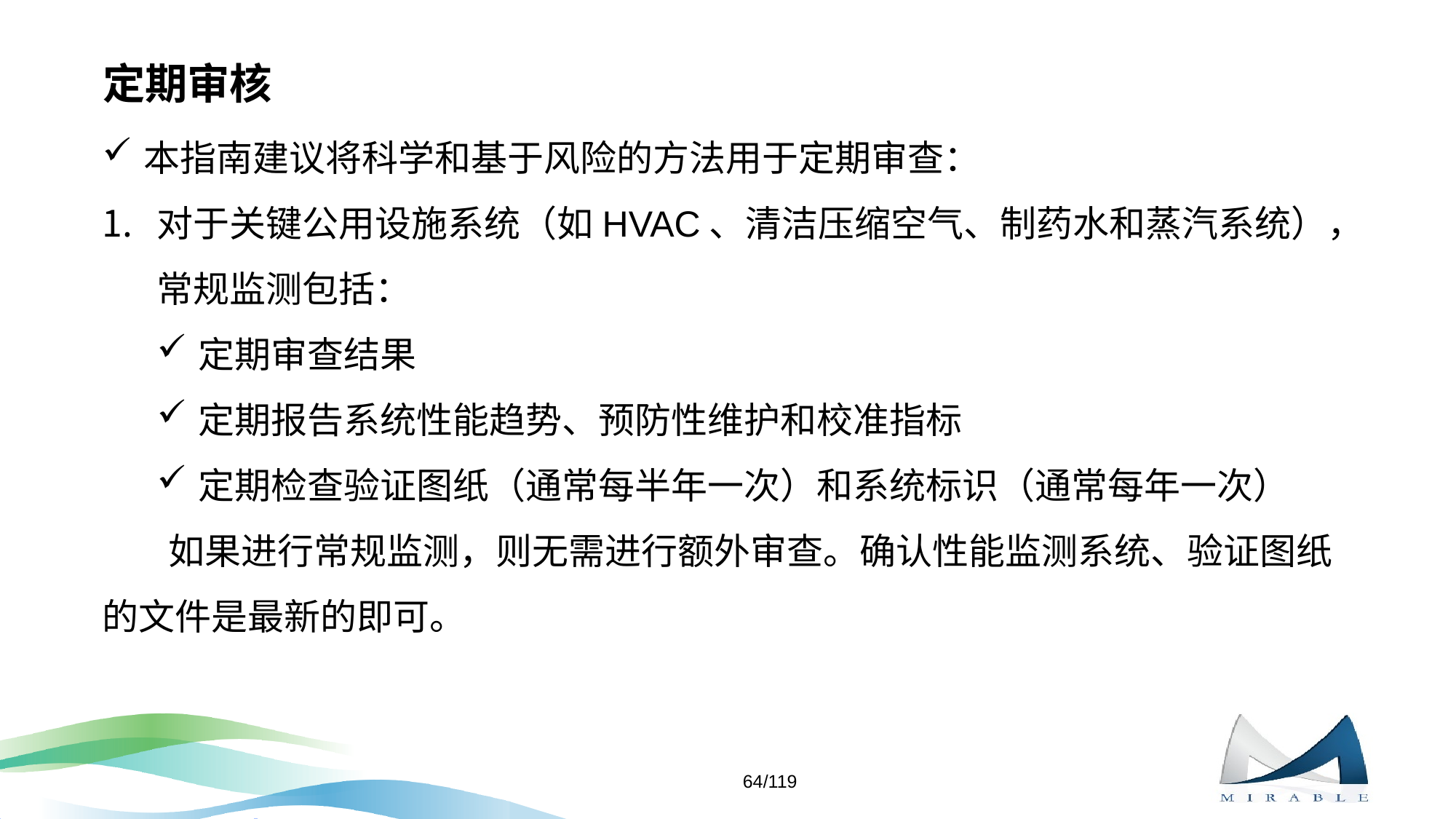

# 定期审核
本指南建议将科学和基于风险的方法用于定期审查：
对于关键公用设施系统（如HVAC、清洁压缩空气、制药水和蒸汽系统），常规监测包括：
定期审查结果
定期报告系统性能趋势、预防性维护和校准指标
定期检查验证图纸（通常每半年一次）和系统标识（通常每年一次）
       如果进行常规监测，则无需进行额外审查。确认性能监测系统、验证图纸的文件是最新的即可。
64/119